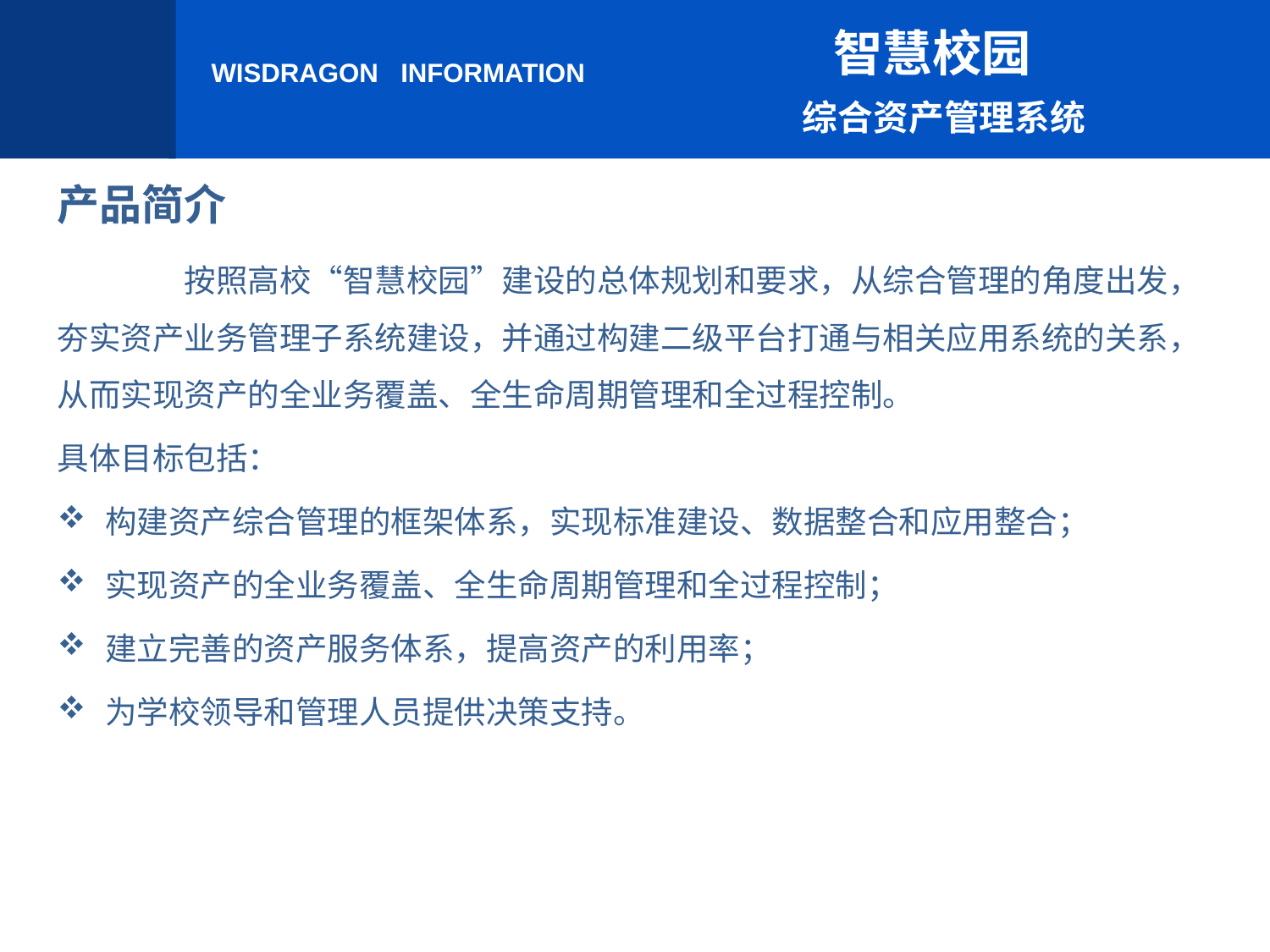

智慧校园
 综合资产管理系统
产品简介
	按照高校“智慧校园”建设的总体规划和要求，从综合管理的角度出发，夯实资产业务管理子系统建设，并通过构建二级平台打通与相关应用系统的关系，从而实现资产的全业务覆盖、全生命周期管理和全过程控制。
具体目标包括：
构建资产综合管理的框架体系，实现标准建设、数据整合和应用整合；
实现资产的全业务覆盖、全生命周期管理和全过程控制；
建立完善的资产服务体系，提高资产的利用率；
为学校领导和管理人员提供决策支持。